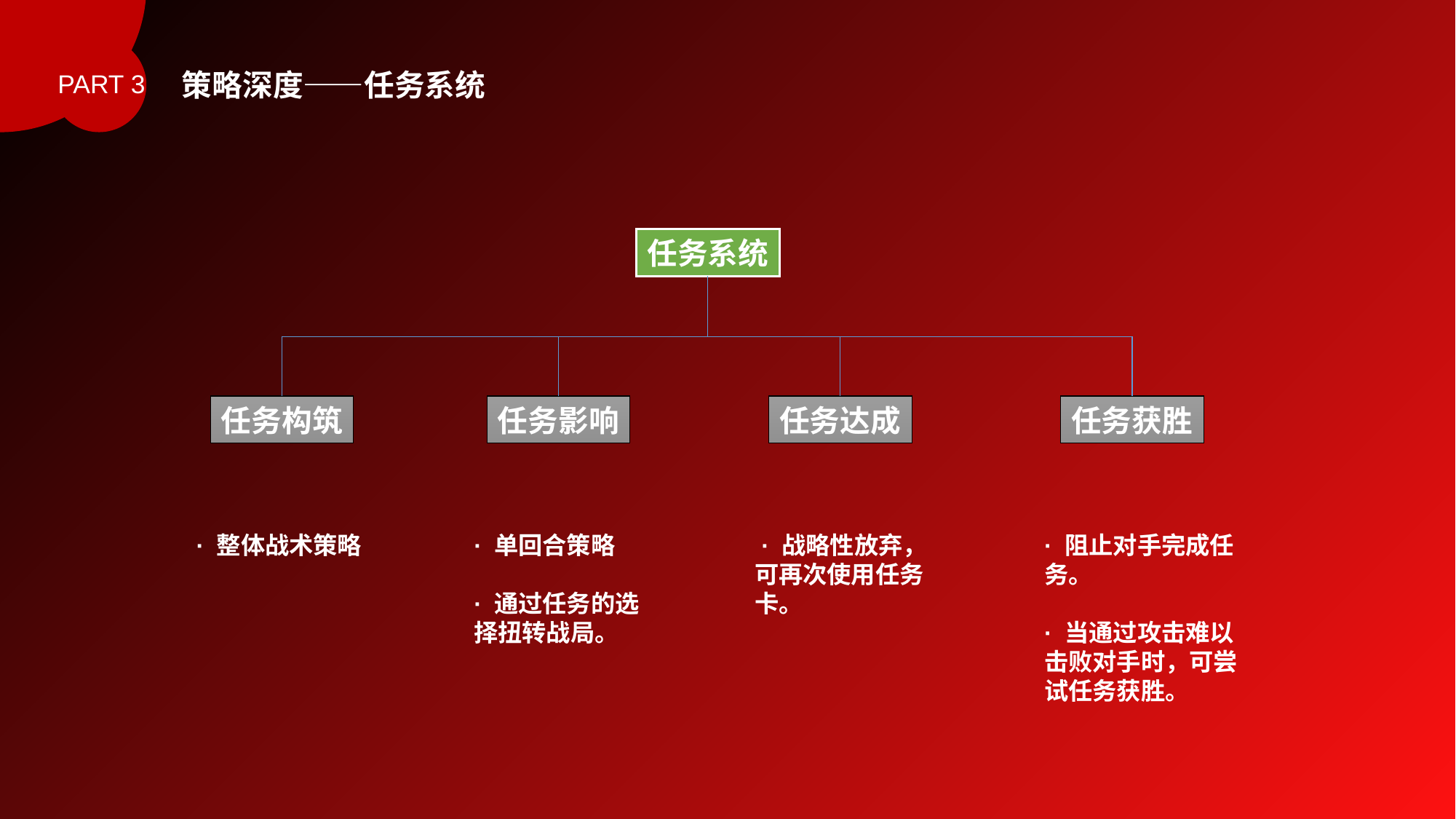

策略深度——任务系统
PART 3
任务系统
任务构筑
任务影响
任务达成
任务获胜
 · 战略性放弃，可再次使用任务卡。
 · 整体战术策略
· 单回合策略

· 通过任务的选择扭转战局。
· 阻止对手完成任务。

· 当通过攻击难以击败对手时，可尝试任务获胜。